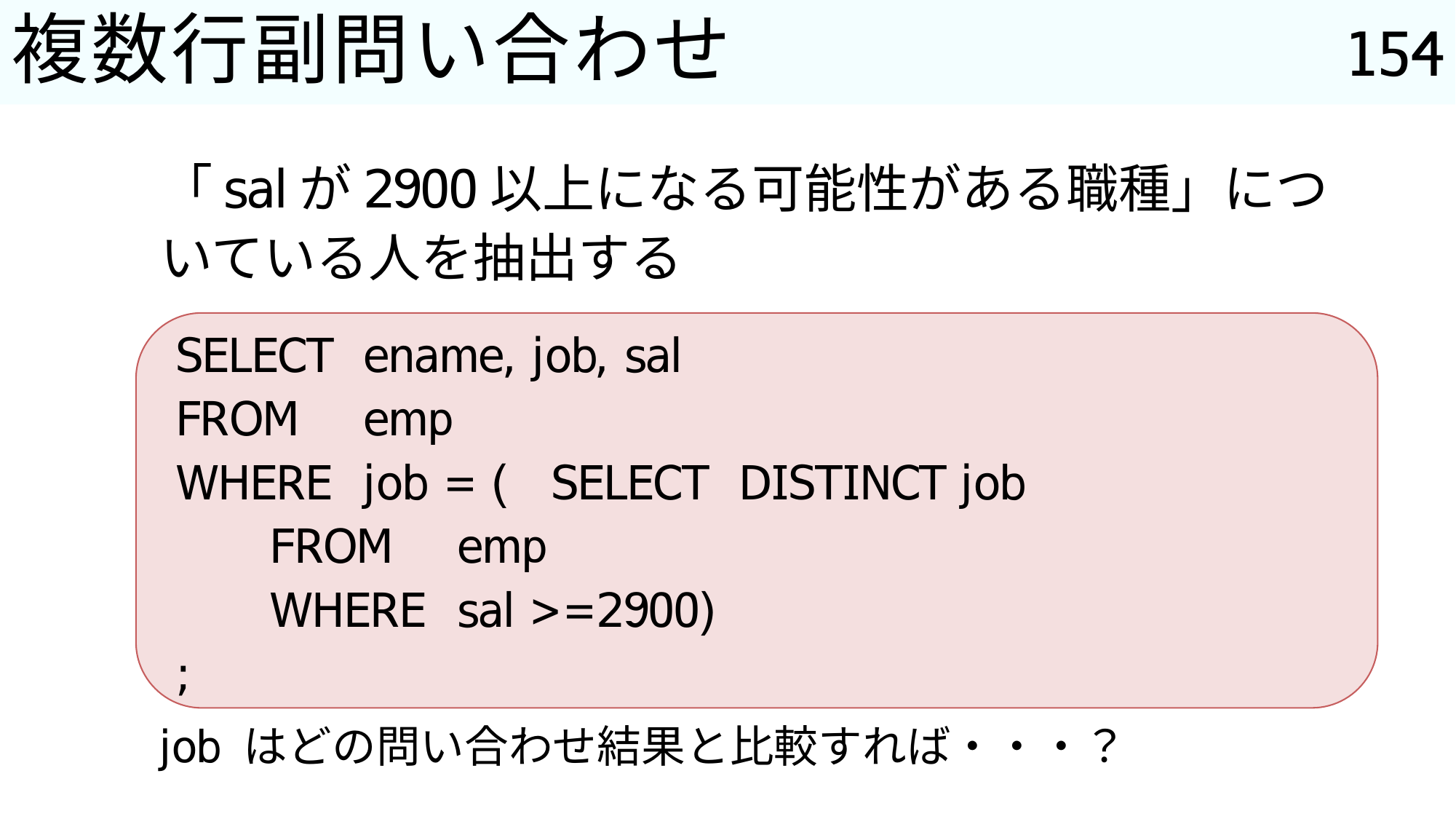

MANAGER
ANALIST
PRESIDENT
154
# 複数行副問い合わせ
「salが2900以上になる可能性がある職種」についている人を抽出する

SELECT		ename, job, sal
FROM		emp
WHERE		job = (	SELECT 	DISTINCT job
					FROM	emp
					WHERE	sal >=2900)
;
job はどの問い合わせ結果と比較すれば・・・？